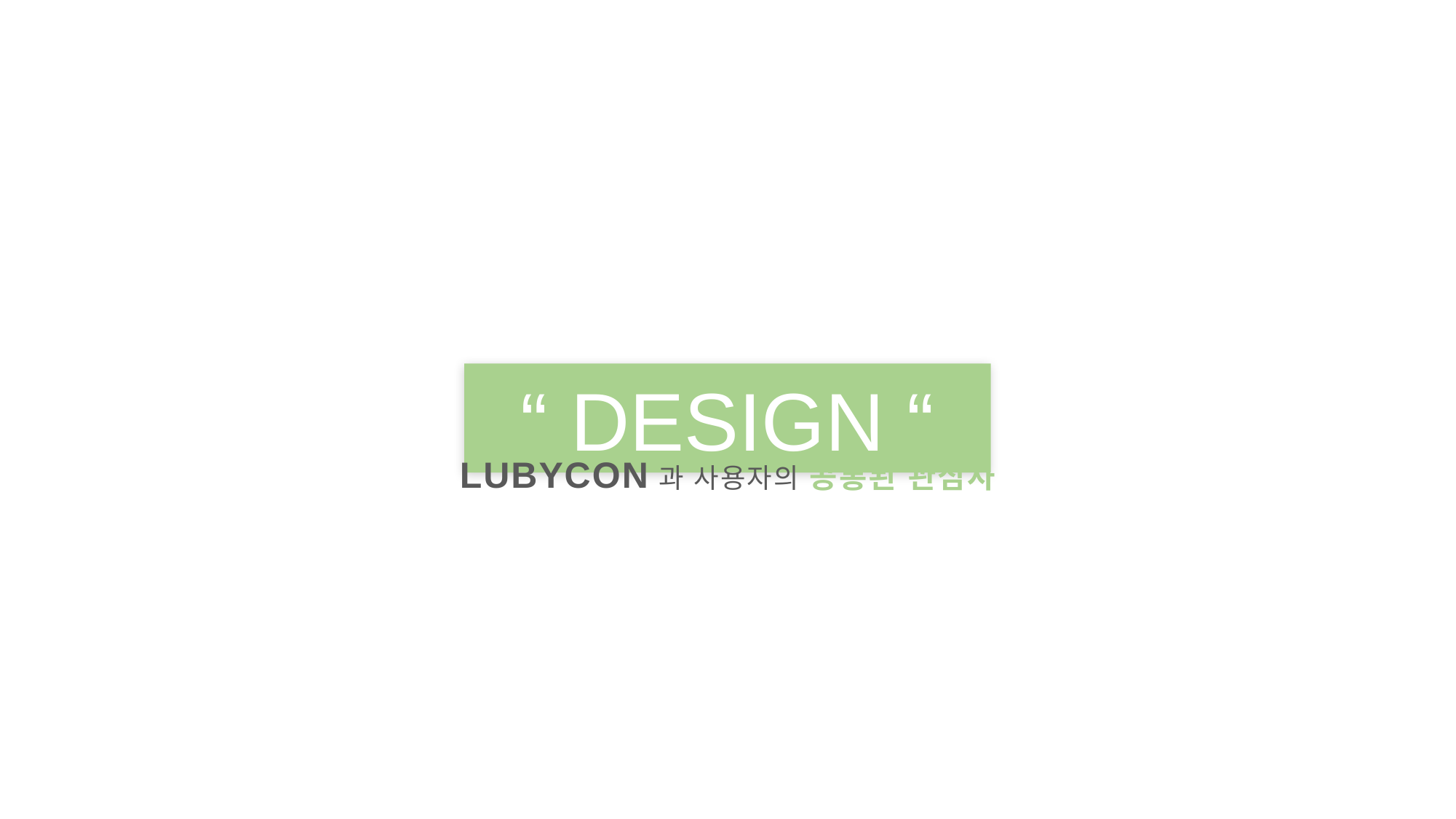

“ DESIGN “
LUBYCON과 사용자의 공통된 관심사